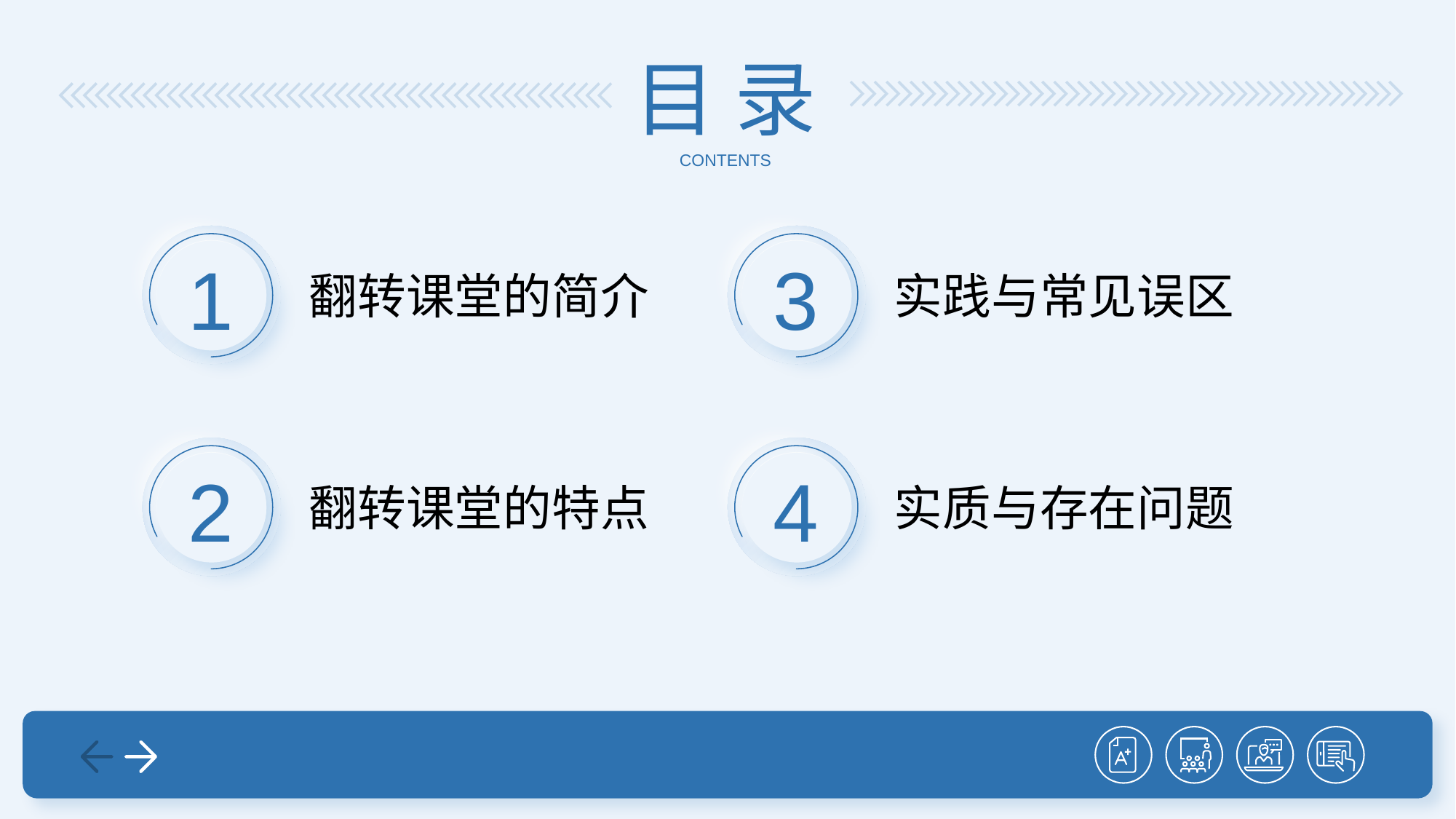

目 录

CONTENTS

1
翻转课堂的简介

3
实践与常见误区

2
翻转课堂的特点

4
实质与存在问题